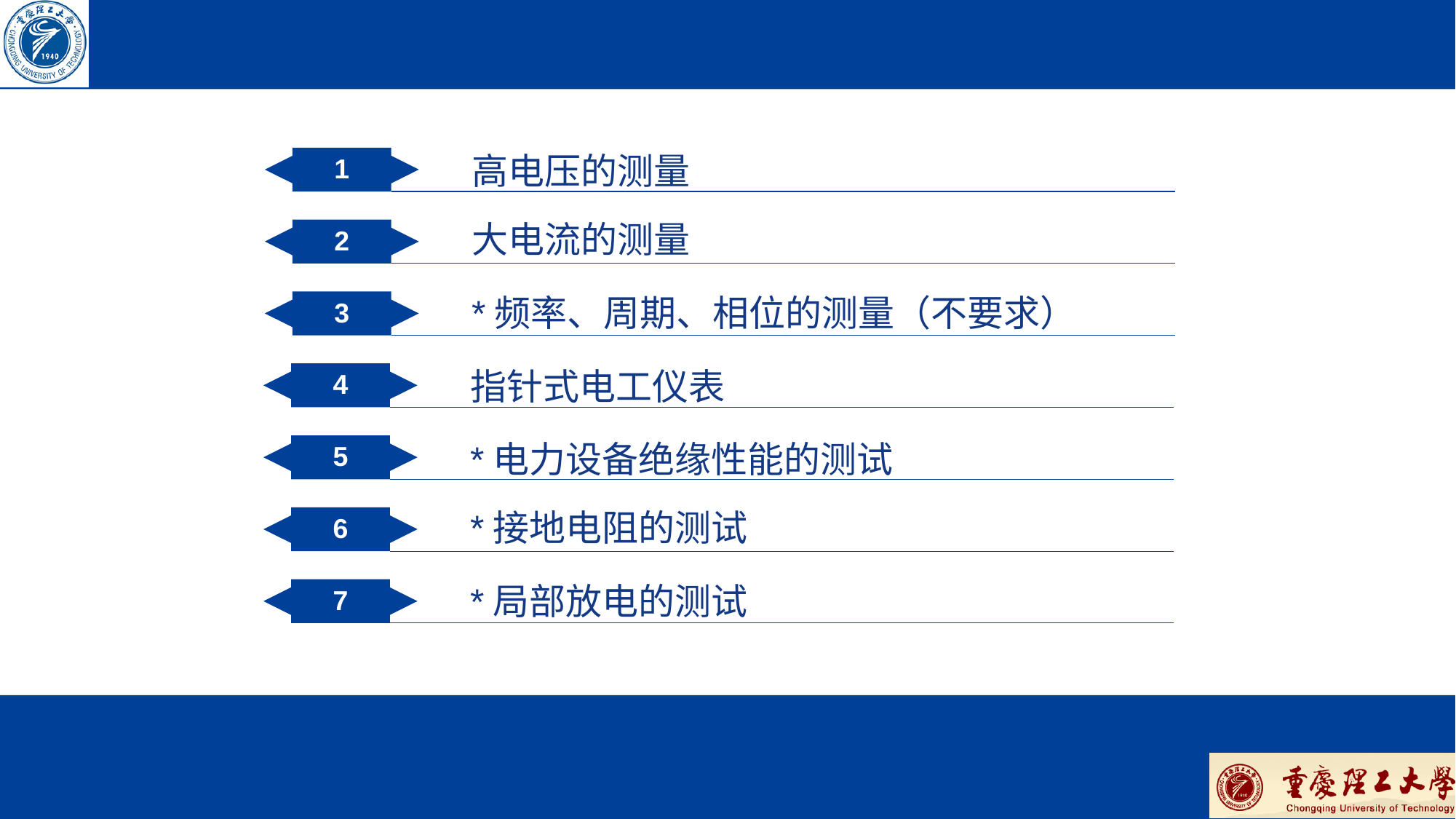

1

高电压的测量
2

大电流的测量
3

*频率、周期、相位的测量（不要求）
4

指针式电工仪表
5

*电力设备绝缘性能的测试
6

*接地电阻的测试
7

*局部放电的测试